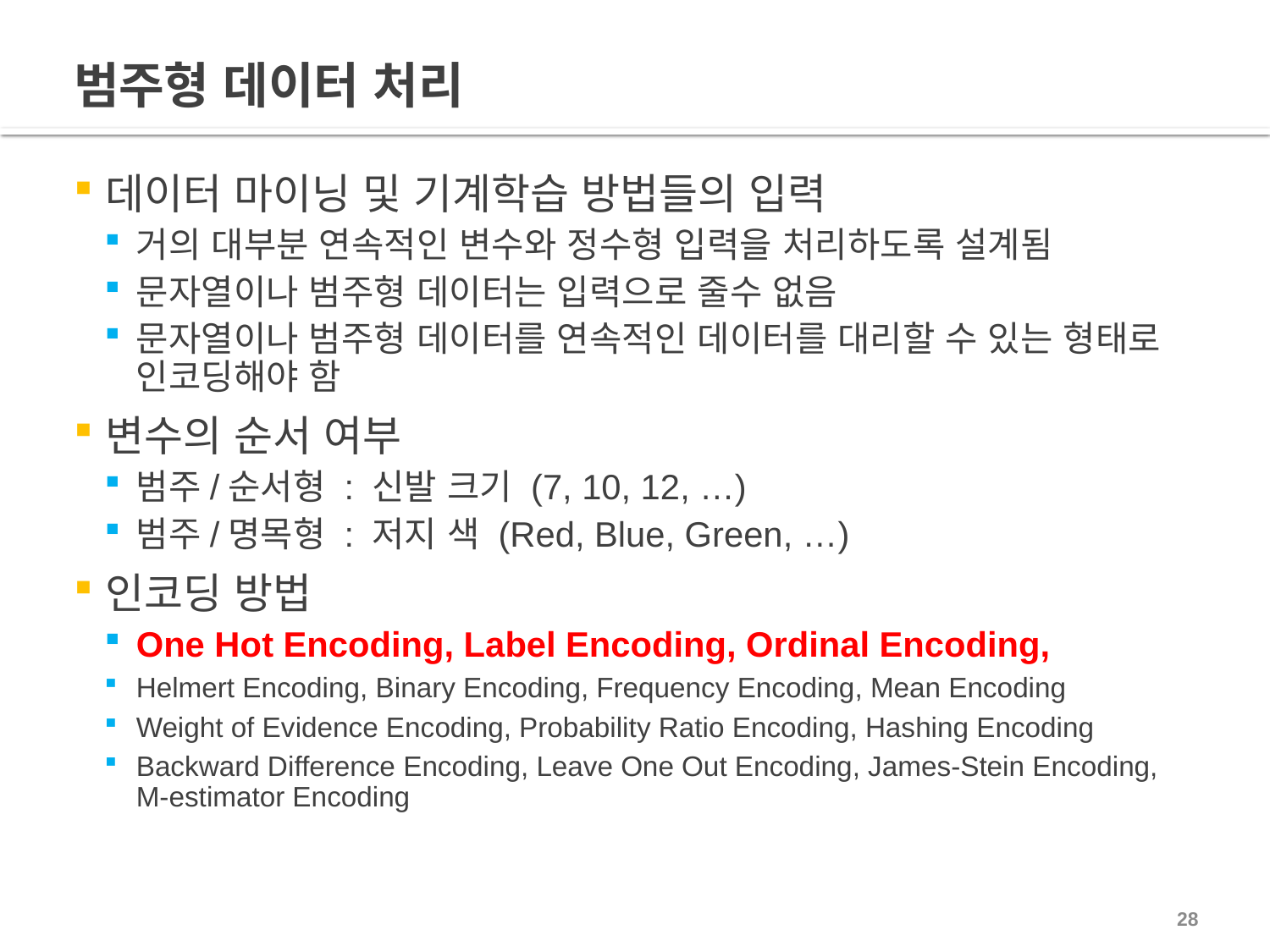

# 범주형 데이터 처리
데이터 마이닝 및 기계학습 방법들의 입력
거의 대부분 연속적인 변수와 정수형 입력을 처리하도록 설계됨
문자열이나 범주형 데이터는 입력으로 줄수 없음
문자열이나 범주형 데이터를 연속적인 데이터를 대리할 수 있는 형태로 인코딩해야 함
변수의 순서 여부
범주/순서형 : 신발 크기 (7, 10, 12, …)
범주/명목형 : 저지 색 (Red, Blue, Green, …)
인코딩 방법
One Hot Encoding, Label Encoding, Ordinal Encoding,
Helmert Encoding, Binary Encoding, Frequency Encoding, Mean Encoding
Weight of Evidence Encoding, Probability Ratio Encoding, Hashing Encoding
Backward Difference Encoding, Leave One Out Encoding, James-Stein Encoding, M-estimator Encoding
28